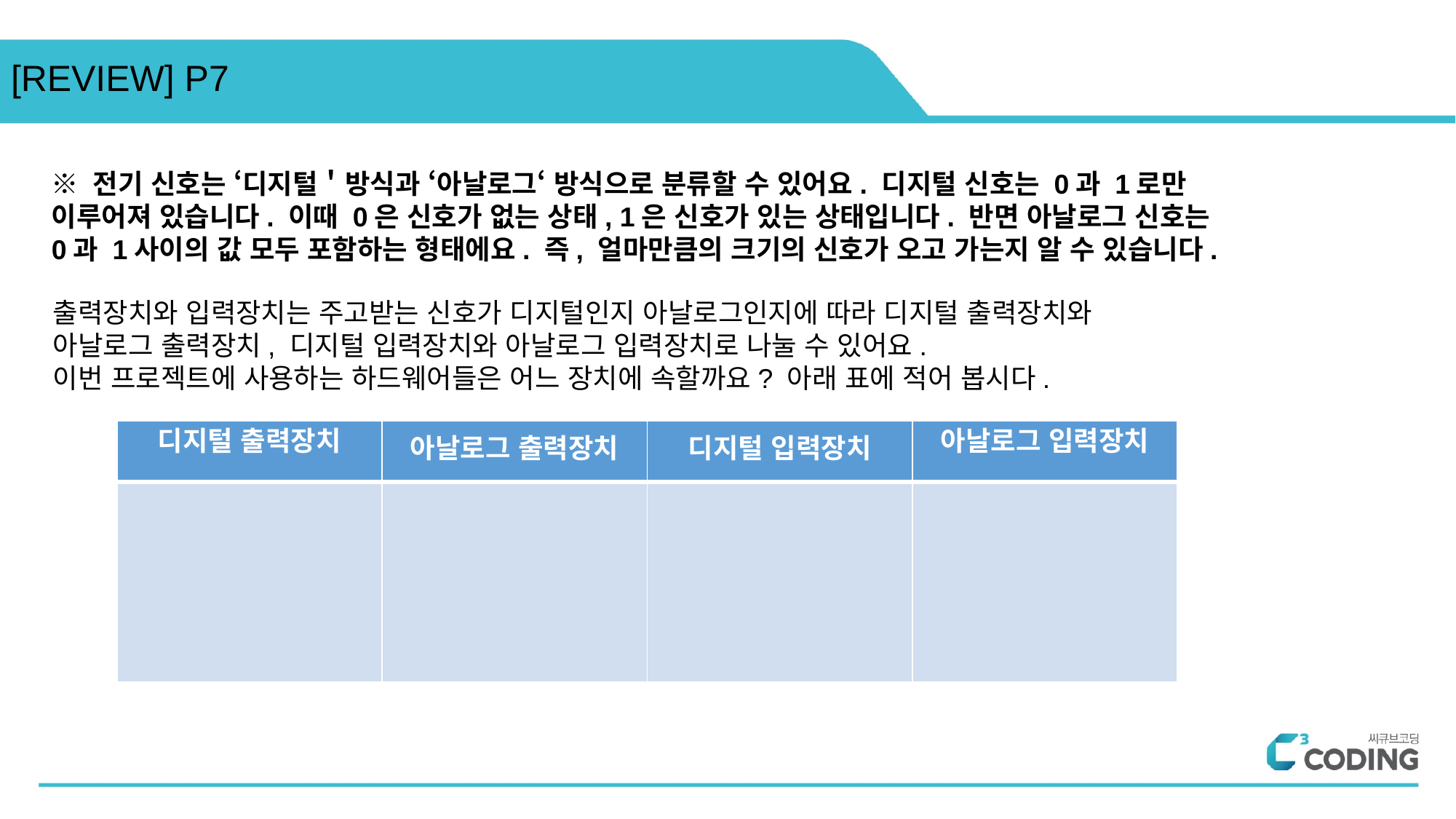

# [REVIEW] P7
※ 전기 신호는 ‘디지털＇방식과 ‘아날로그‘ 방식으로 분류할 수 있어요. 디지털 신호는 0과 1로만
이루어져 있습니다. 이때 0은 신호가 없는 상태, 1은 신호가 있는 상태입니다. 반면 아날로그 신호는
0과 1사이의 값 모두 포함하는 형태에요. 즉, 얼마만큼의 크기의 신호가 오고 가는지 알 수 있습니다.
출력장치와 입력장치는 주고받는 신호가 디지털인지 아날로그인지에 따라 디지털 출력장치와
아날로그 출력장치, 디지털 입력장치와 아날로그 입력장치로 나눌 수 있어요.
이번 프로젝트에 사용하는 하드웨어들은 어느 장치에 속할까요? 아래 표에 적어 봅시다.
| 디지털 출력장치 | 아날로그 출력장치 | 디지털 입력장치 | 아날로그 입력장치 |
| --- | --- | --- | --- |
|  |  |  |  |